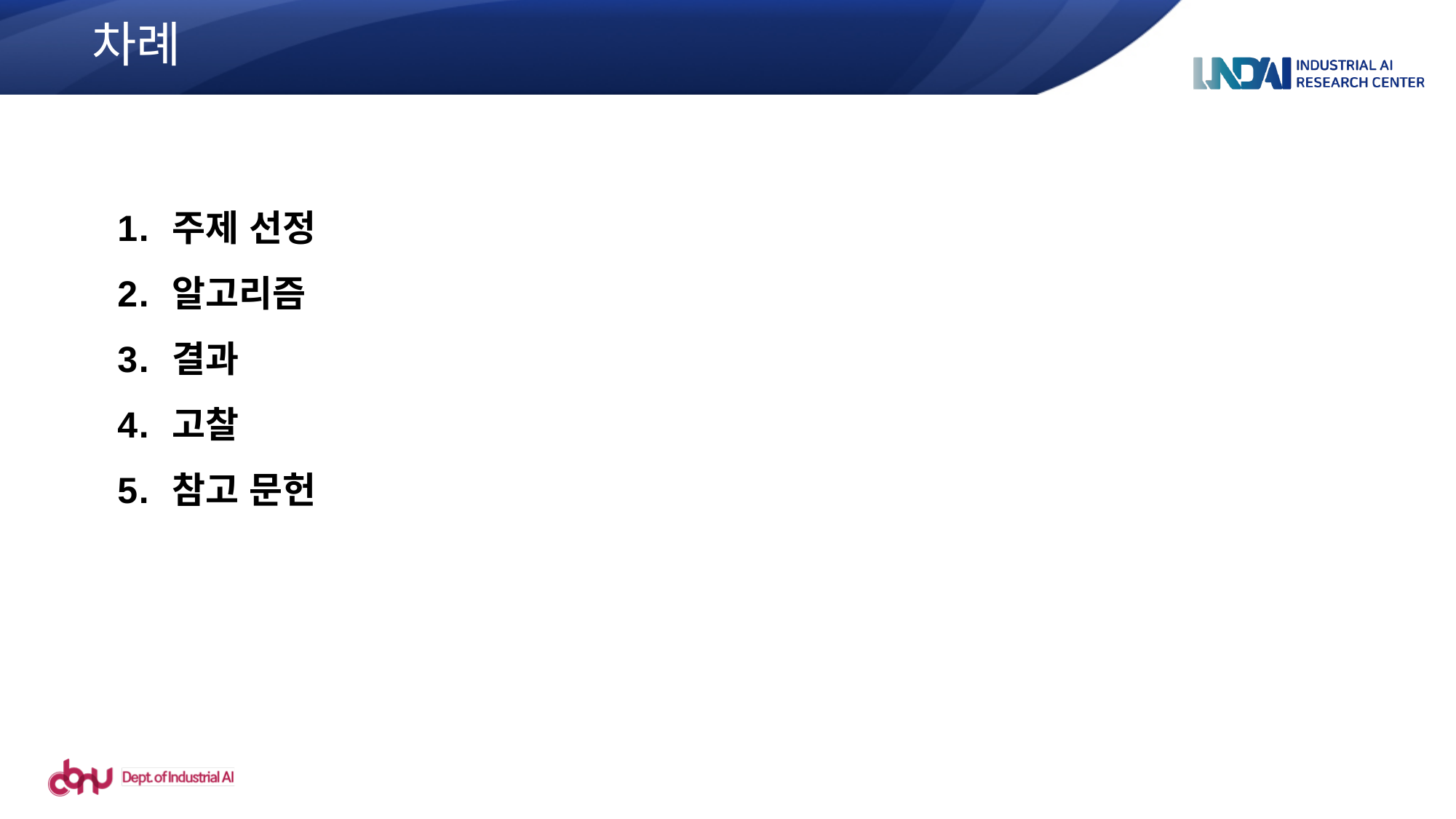

차례
주제 선정
알고리즘
결과
고찰
참고 문헌